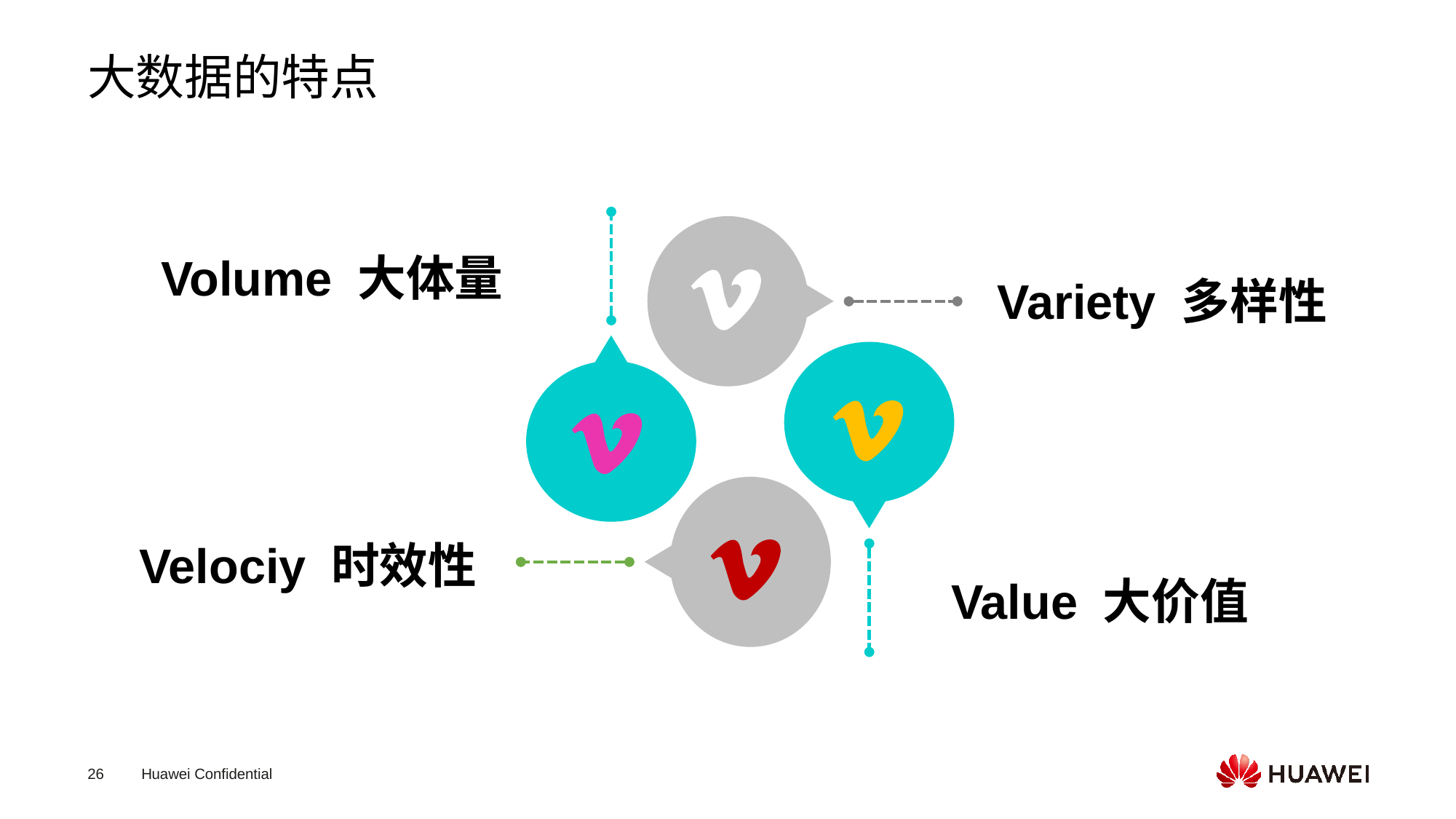

# 大数据的特点

Volume 大体量
Variety 多样性

Velociy 时效性

Value 大价值